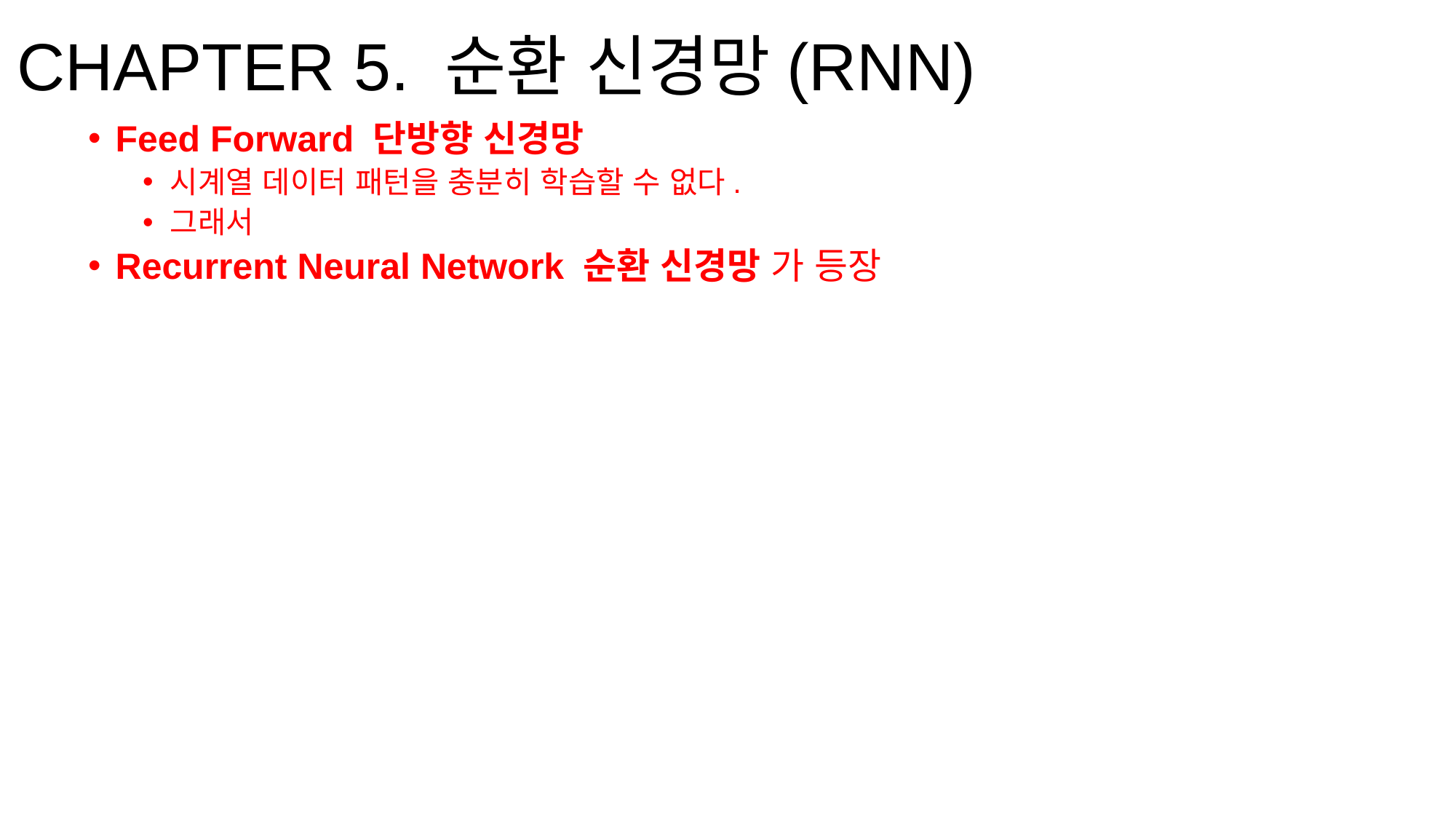

# CHAPTER 5. 순환 신경망(RNN)
Feed Forward 단방향 신경망
시계열 데이터 패턴을 충분히 학습할 수 없다.
그래서
Recurrent Neural Network 순환 신경망 가 등장